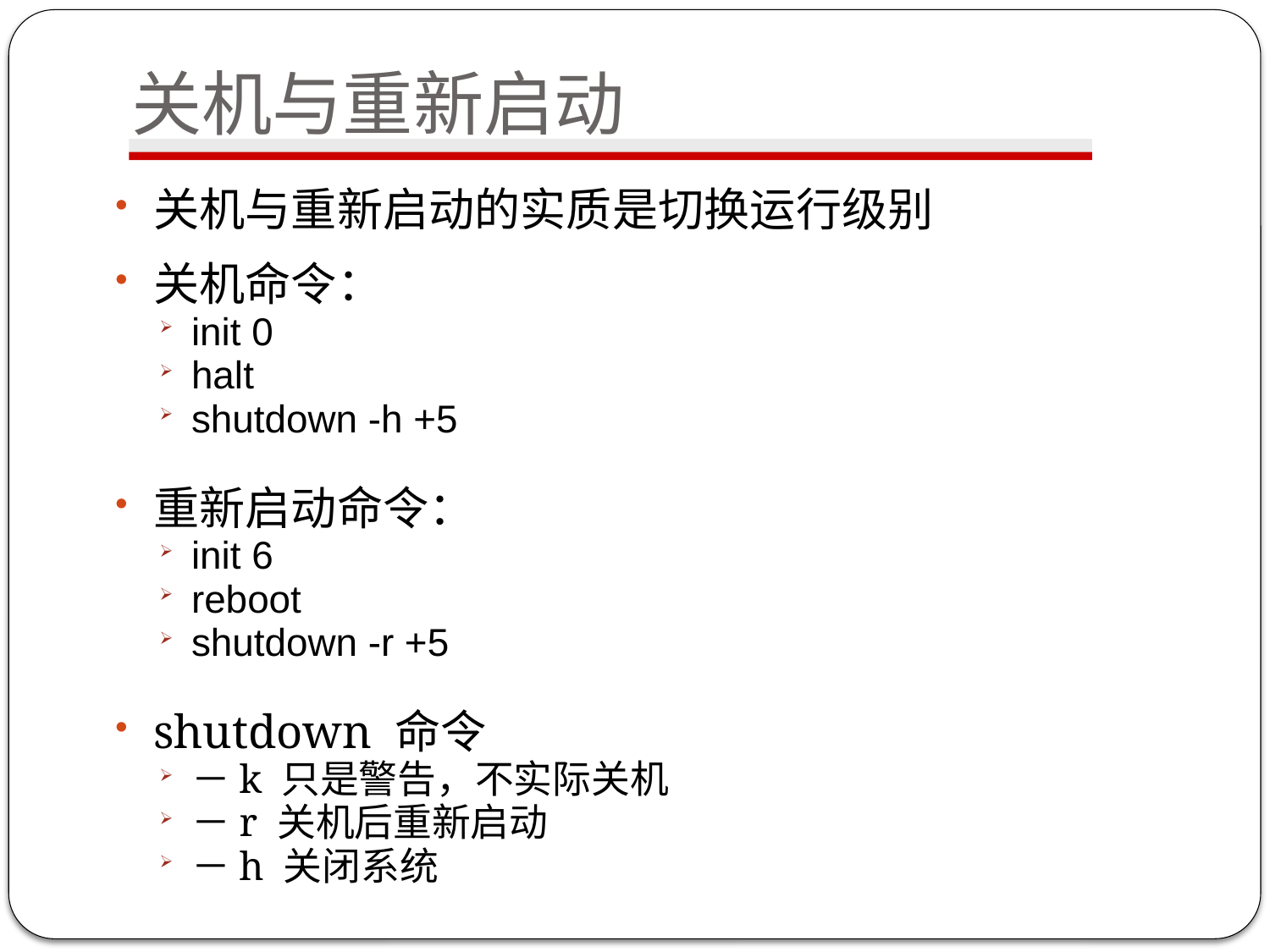

# 关机与重新启动
关机与重新启动的实质是切换运行级别

关机命令：
init 0
halt
shutdown -h +5

重新启动命令：
init 6
reboot
shutdown -r +5

shutdown 命令
－k 只是警告，不实际关机
－r 关机后重新启动
－h 关闭系统